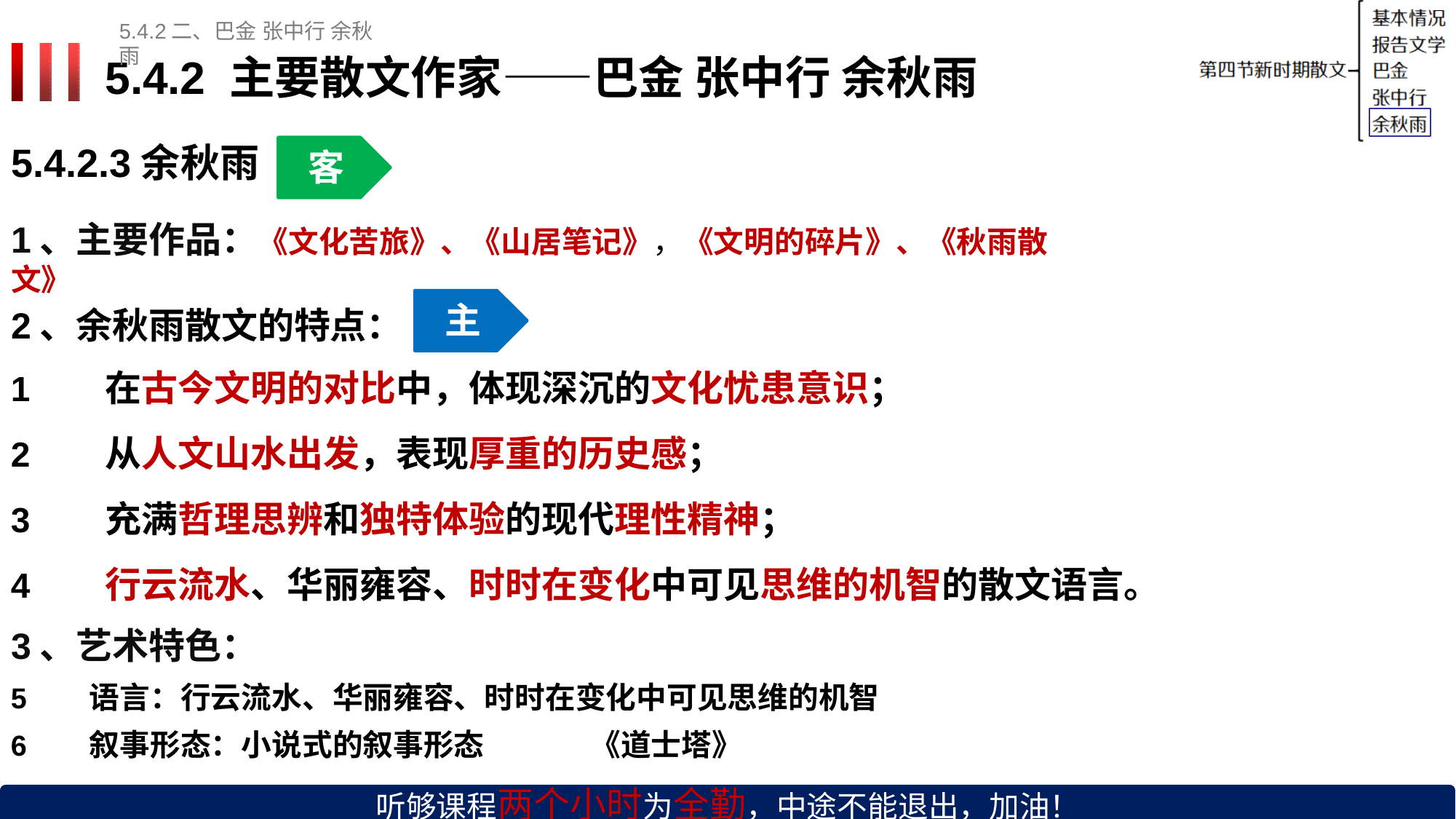

5.4.2二、巴金张中行 余秋雨

# 5.4.2 主要散文作家——巴金 张中行 余秋雨

5.4.2.3余秋雨

客
1、主要作品：《文化苦旅》、《山居笔记》，《文明的碎片》、《秋雨散文》

主
2、余秋雨散文的特点：
在古今文明的对比中，体现深沉的文化忧患意识；
从人文山水出发，表现厚重的历史感；
充满哲理思辨和独特体验的现代理性精神；
行云流水、华丽雍容、时时在变化中可见思维的机智的散文语言。
3、艺术特色：
语言：行云流水、华丽雍容、时时在变化中可见思维的机智
叙事形态：小说式的叙事形态	《道士塔》

听够课程两个小时为全勤，中途不能退出，加油！